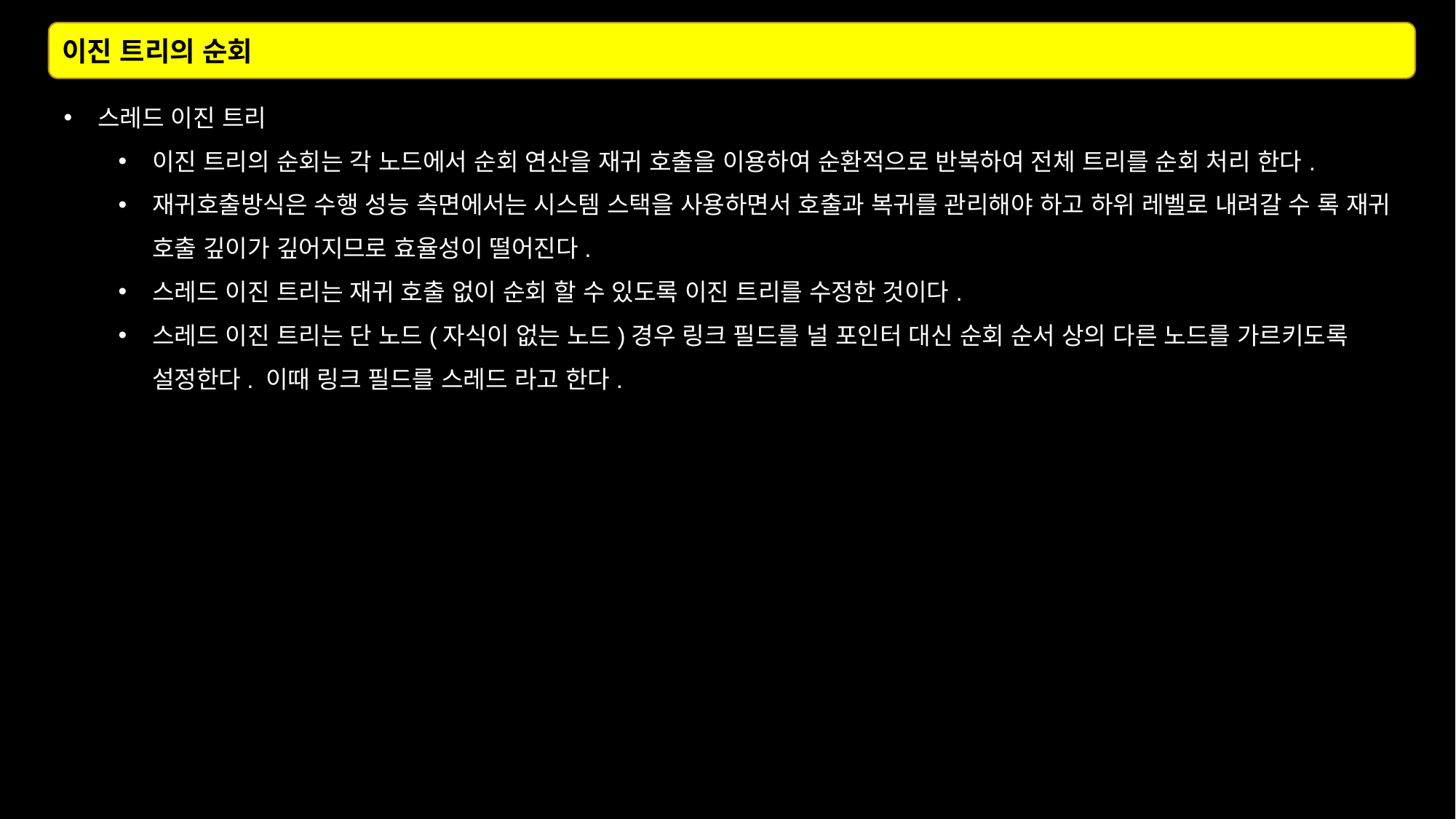

이진 트리의 순회
스레드 이진 트리
이진 트리의 순회는 각 노드에서 순회 연산을 재귀 호출을 이용하여 순환적으로 반복하여 전체 트리를 순회 처리 한다.
재귀호출방식은 수행 성능 측면에서는 시스템 스택을 사용하면서 호출과 복귀를 관리해야 하고 하위 레벨로 내려갈 수 록 재귀 호출 깊이가 깊어지므로 효율성이 떨어진다.
스레드 이진 트리는 재귀 호출 없이 순회 할 수 있도록 이진 트리를 수정한 것이다.
스레드 이진 트리는 단 노드(자식이 없는 노드)경우 링크 필드를 널 포인터 대신 순회 순서 상의 다른 노드를 가르키도록 설정한다. 이때 링크 필드를 스레드 라고 한다.